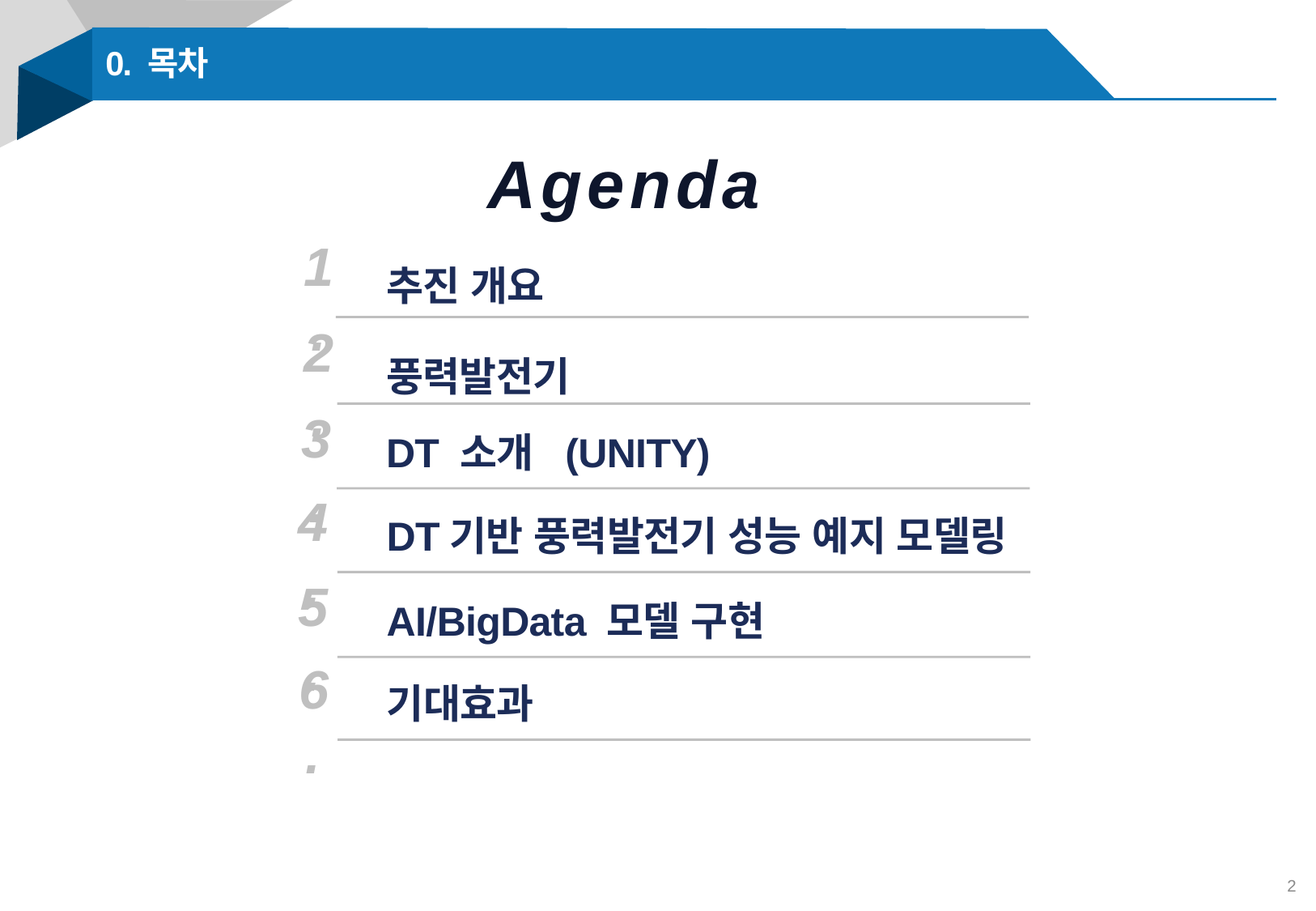

0. 목차
Agenda
추진 개요
1.

풍력발전기
2.

DT 소개  (UNITY)
3.

DT기반 풍력발전기 성능 예지 모델링
4.

AI/BigData 모델 구현
5.

기대효과
6.

2